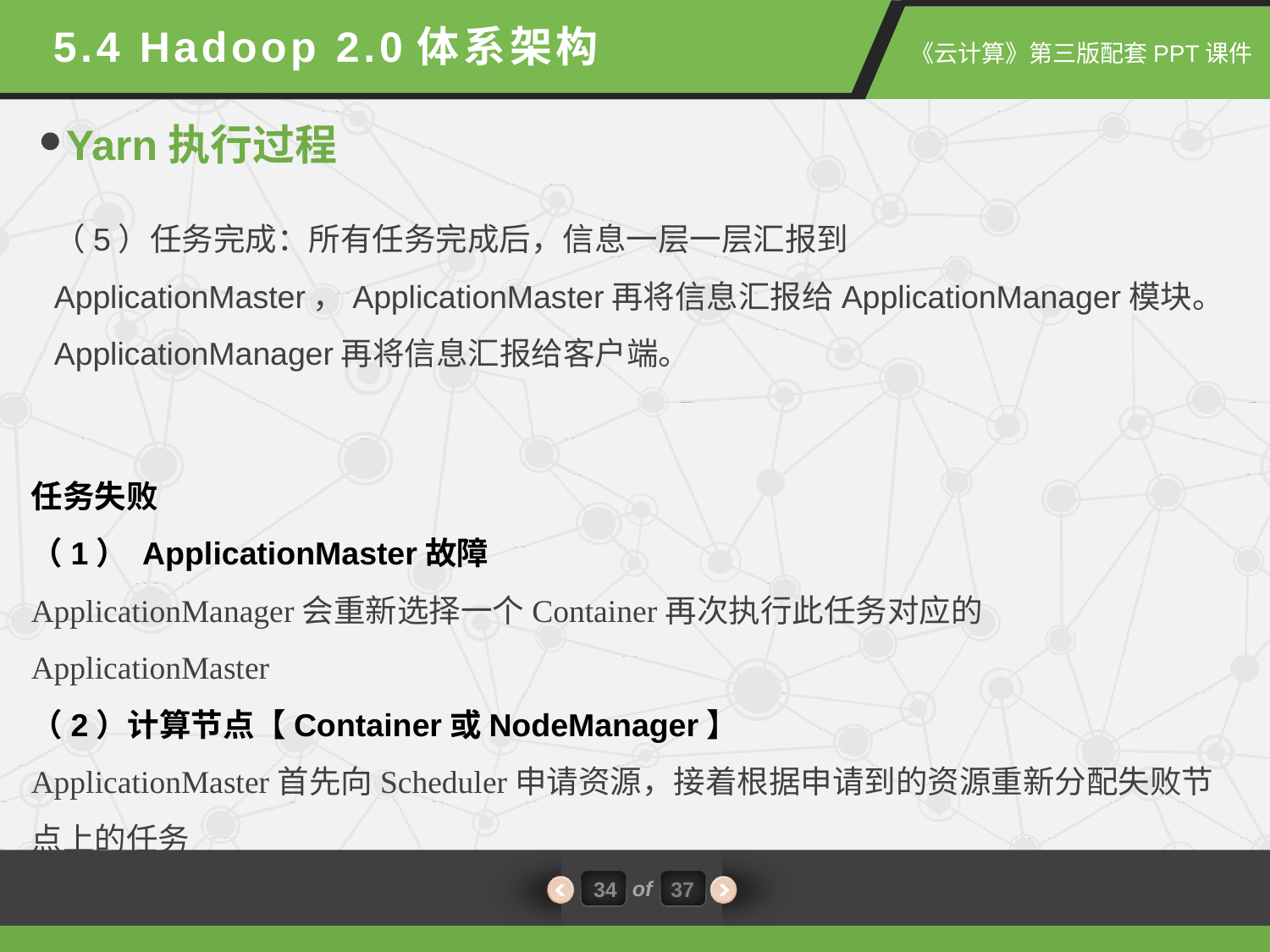

5.4 Hadoop 2.0体系架构
Yarn执行过程

（5）任务完成：所有任务完成后，信息一层一层汇报到ApplicationMaster，ApplicationMaster再将信息汇报给ApplicationManager模块。 ApplicationManager再将信息汇报给客户端。
任务失败
（1） ApplicationMaster故障
ApplicationManager会重新选择一个Container再次执行此任务对应的ApplicationMaster
（2）计算节点【Container或NodeManager】
ApplicationMaster首先向Scheduler申请资源，接着根据申请到的资源重新分配失败节点上的任务
34